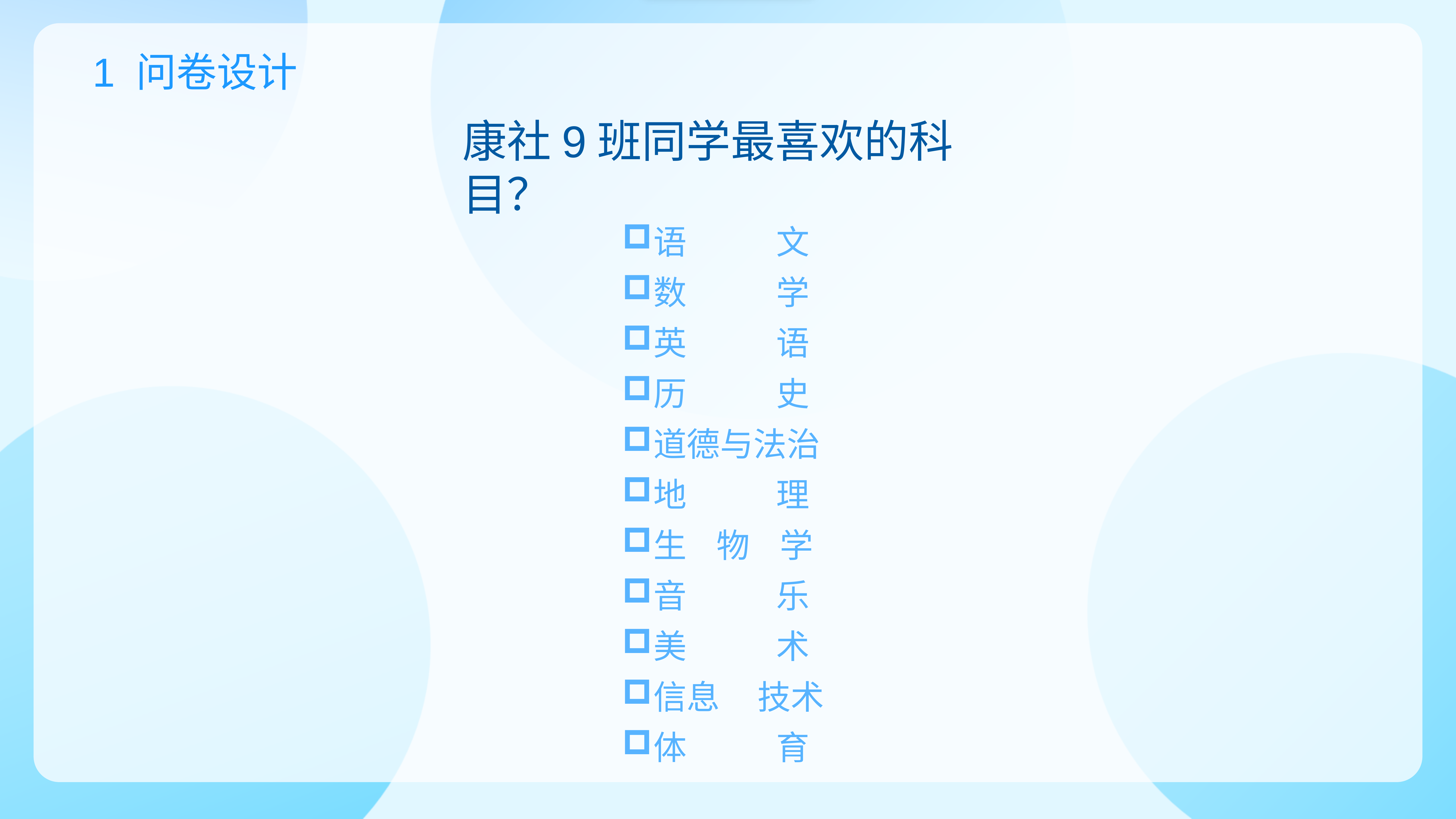

1 问卷设计
康社9班同学最喜欢的科目？
语            文
数            学
英            语
历            史
道德与法治
地            理
生    物    学
音            乐
美            术
信息     技术
体            育